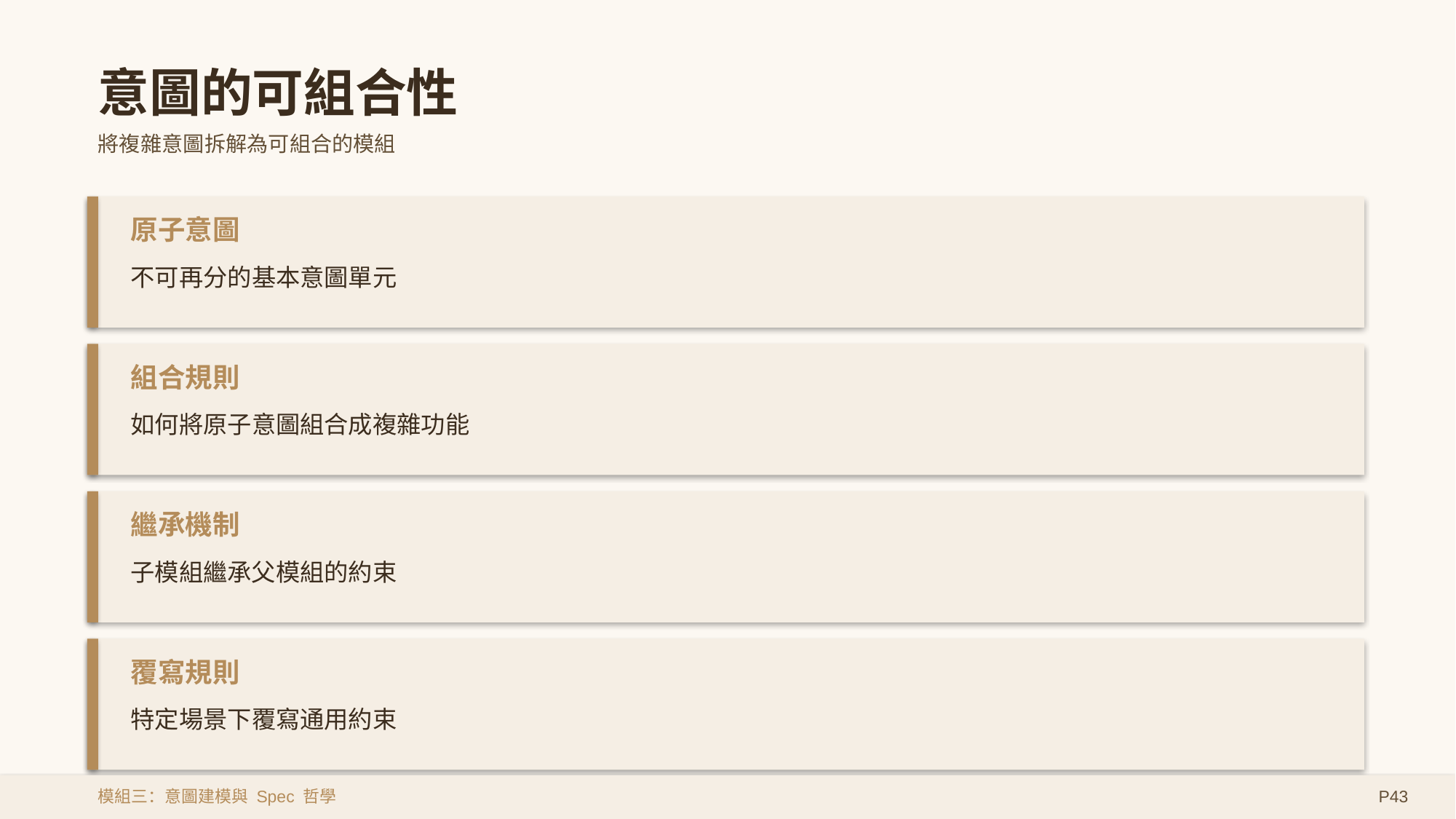

意圖的可組合性
將複雜意圖拆解為可組合的模組

原子意圖
不可再分的基本意圖單元

組合規則
如何將原子意圖組合成複雜功能

繼承機制
子模組繼承父模組的約束

覆寫規則
特定場景下覆寫通用約束

模組三：意圖建模與 Spec 哲學
P43